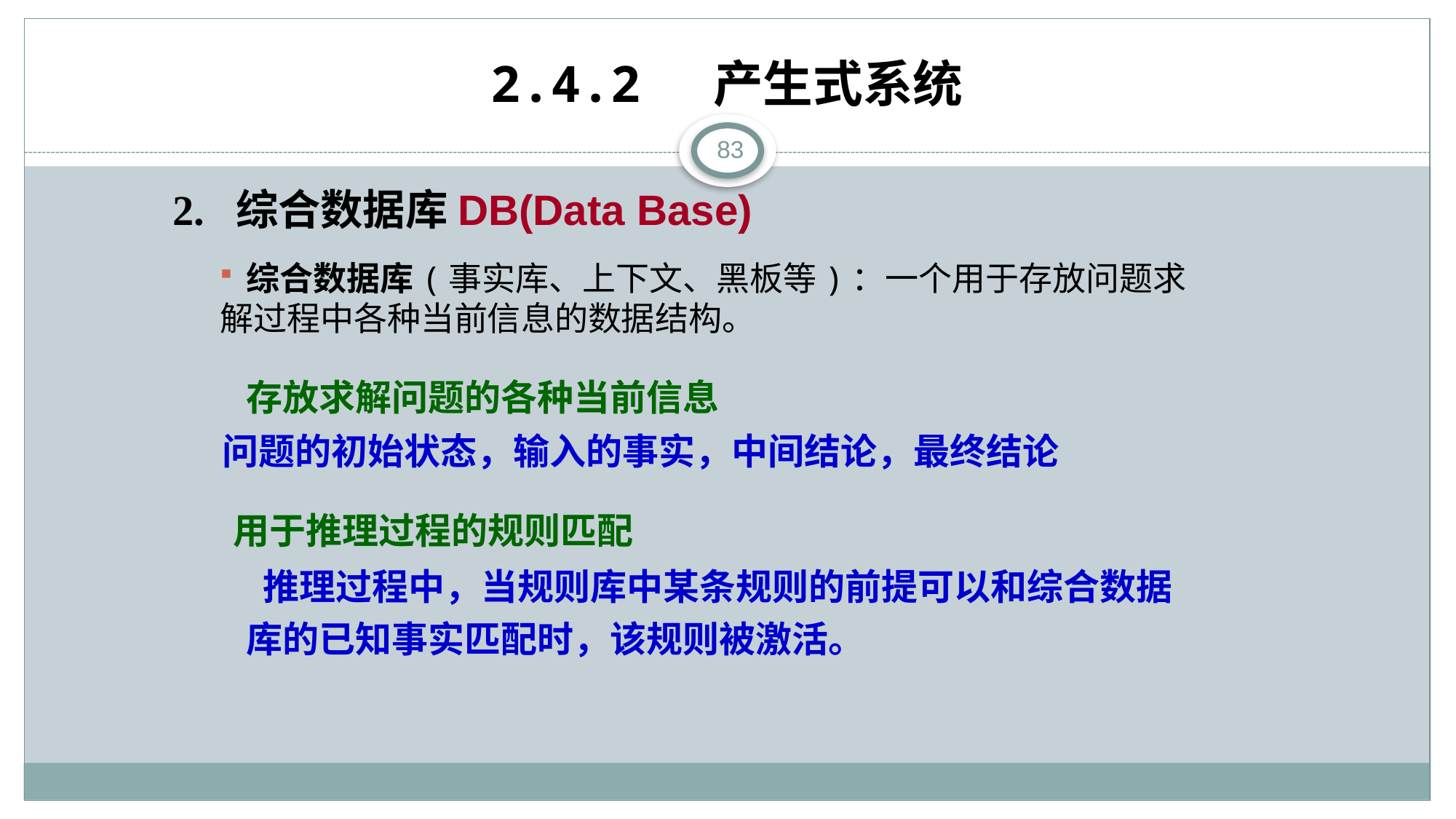

# 2.4.2  产生式系统
83
2.  综合数据库DB(Data Base)
 综合数据库(事实库、上下文、黑板等)：一个用于存放问题求解过程中各种当前信息的数据结构。
存放求解问题的各种当前信息

问题的初始状态，输入的事实，中间结论，最终结论
用于推理过程的规则匹配
 推理过程中，当规则库中某条规则的前提可以和综合数据库的已知事实匹配时，该规则被激活。